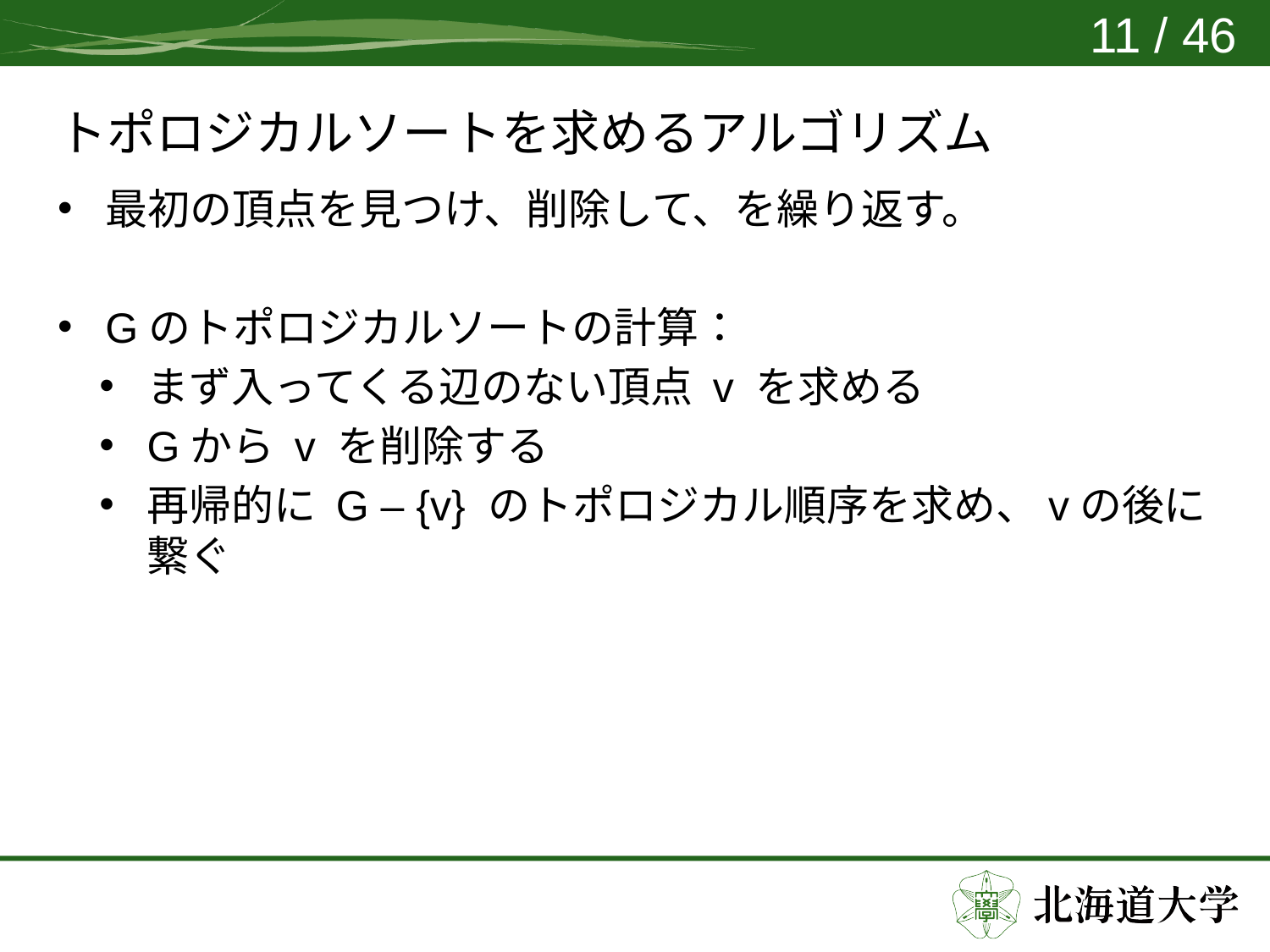

11 / 46
# トポロジカルソートを求めるアルゴリズム
最初の頂点を見つけ、削除して、を繰り返す。

Gのトポロジカルソートの計算：
まず入ってくる辺のない頂点 v を求める
Gから v を削除する
再帰的に G – {v} のトポロジカル順序を求め、vの後に繋ぐ